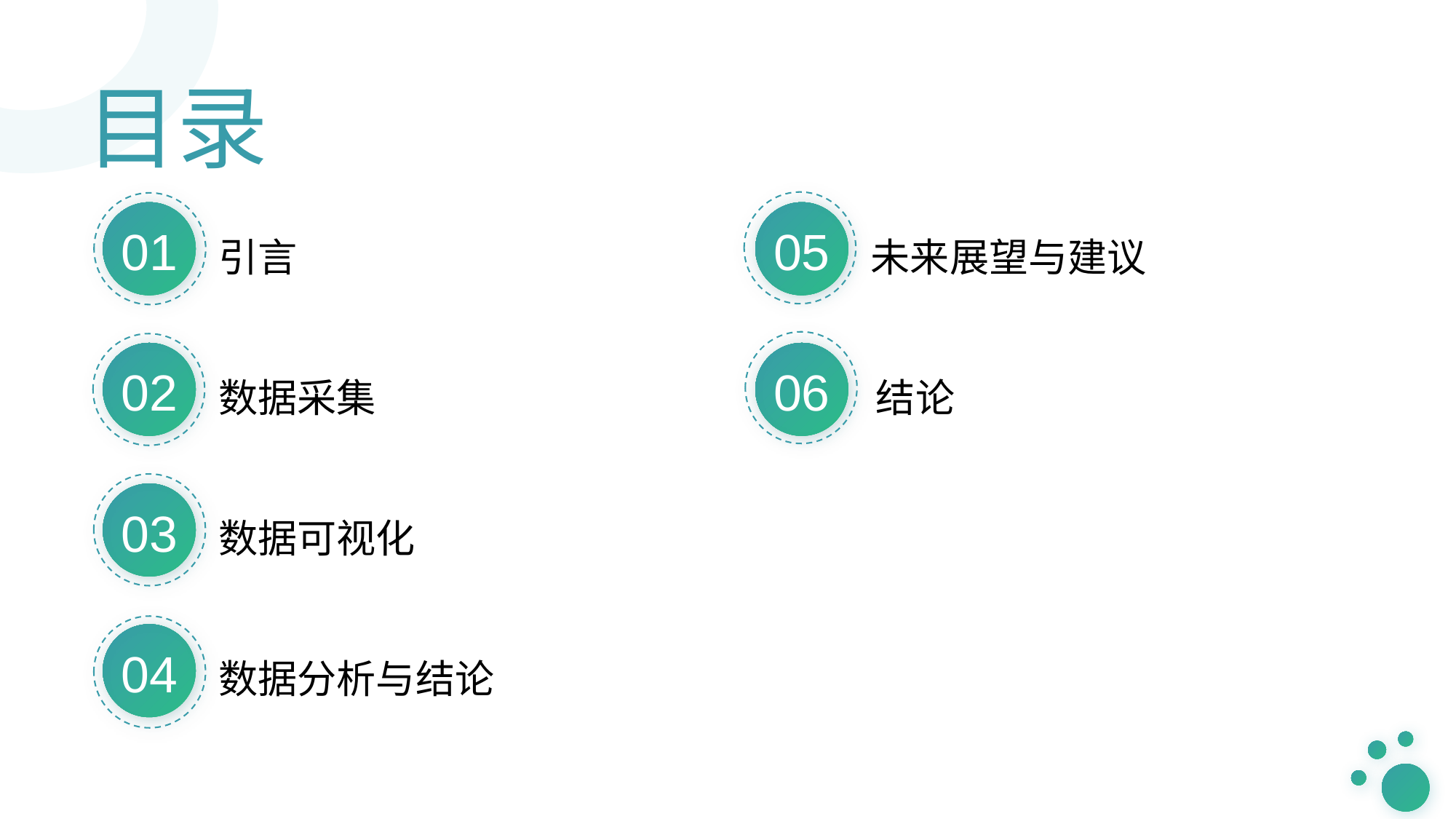

目录

引言
未来展望与建议

01
05

数据采集

结论

02
06

数据可视化

03
数据分析与结论

04